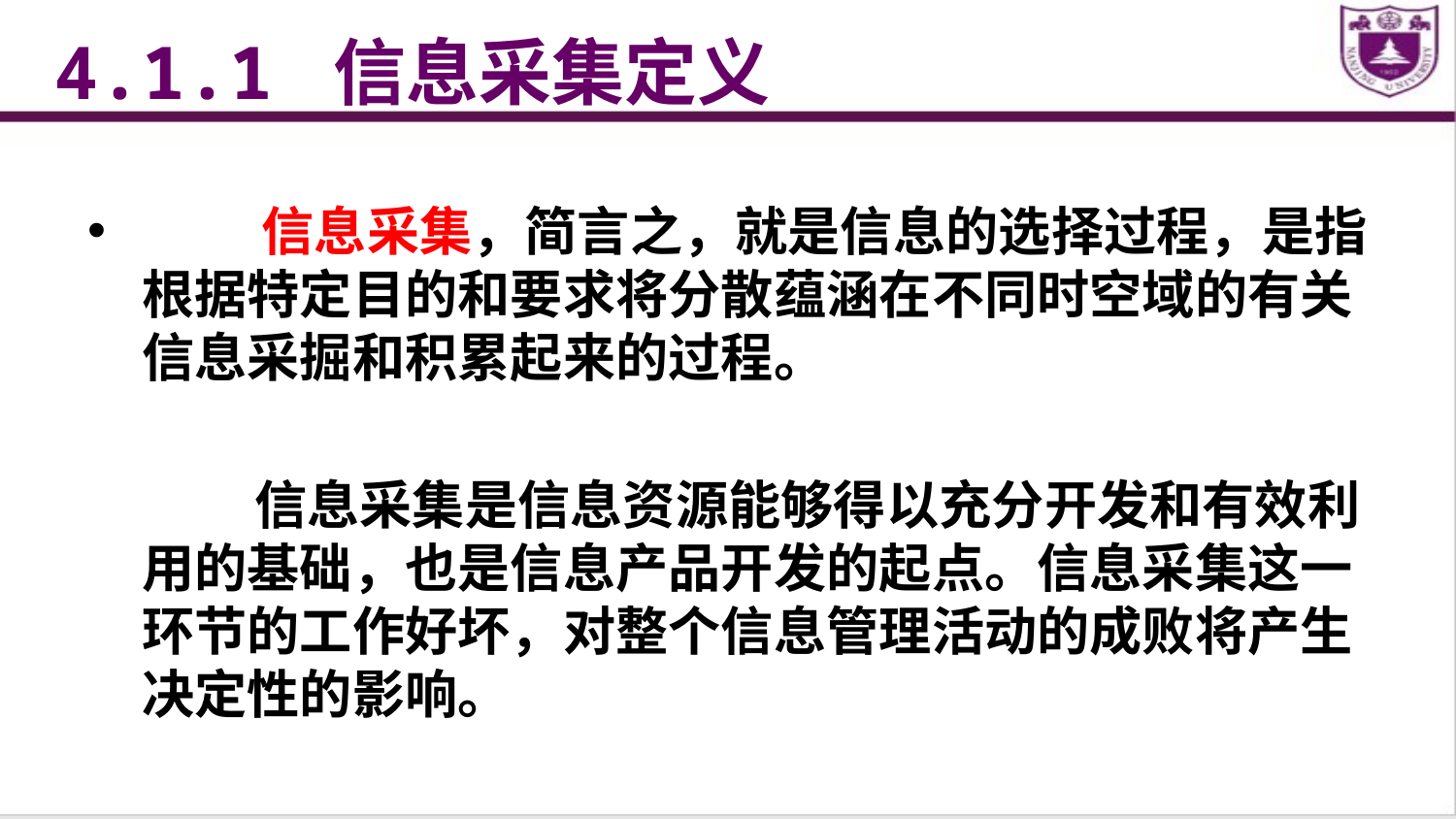

4.1.1 信息采集定义
         信息采集，简言之，就是信息的选择过程，是指根据特定目的和要求将分散蕴涵在不同时空域的有关信息采掘和积累起来的过程。

             信息采集是信息资源能够得以充分开发和有效利用的基础，也是信息产品开发的起点。信息采集这一环节的工作好坏，对整个信息管理活动的成败将产生决定性的影响。